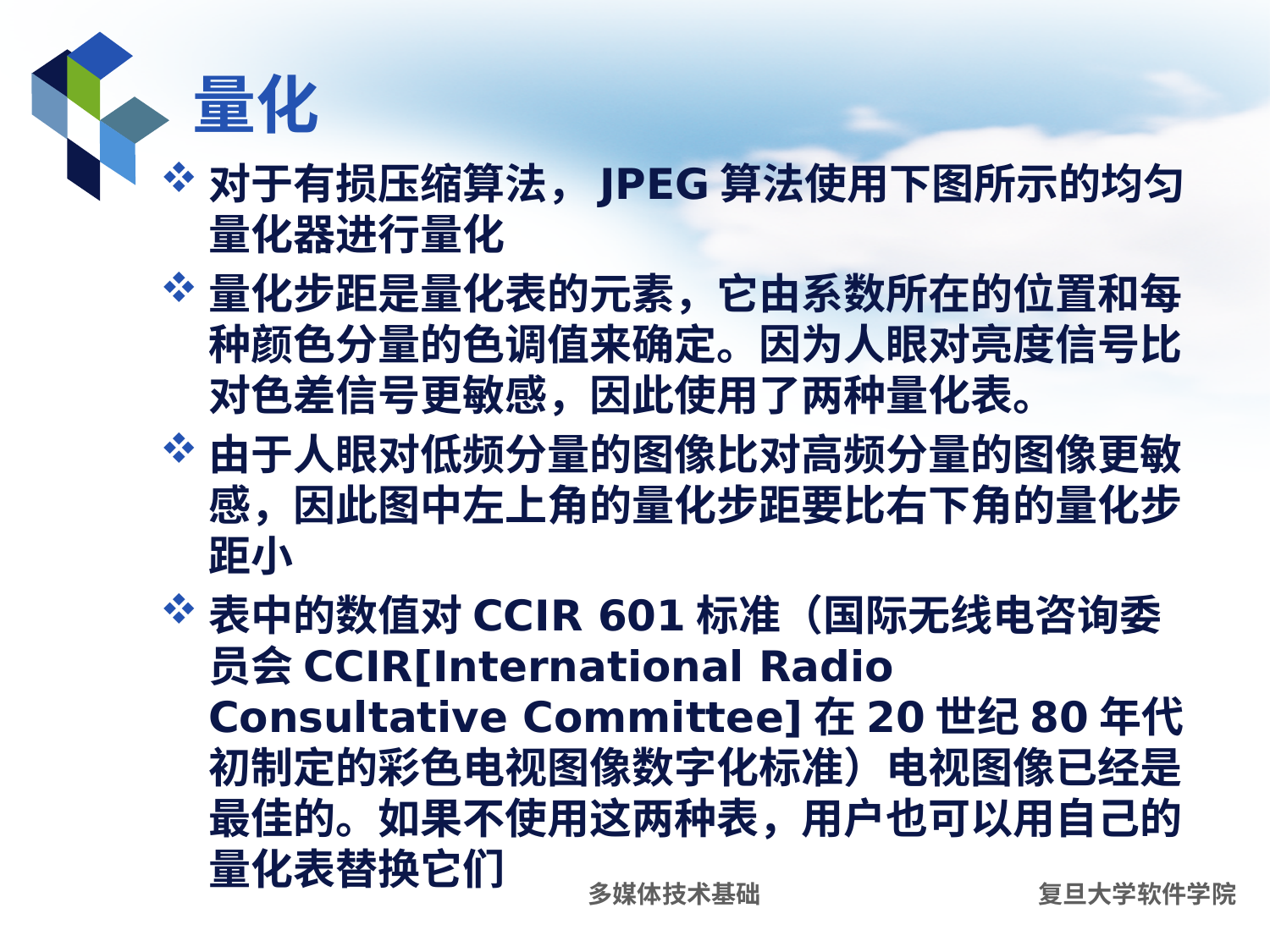

# 量化
对于有损压缩算法，JPEG算法使用下图所示的均匀量化器进行量化
量化步距是量化表的元素，它由系数所在的位置和每种颜色分量的色调值来确定。因为人眼对亮度信号比对色差信号更敏感，因此使用了两种量化表。
由于人眼对低频分量的图像比对高频分量的图像更敏感，因此图中左上角的量化步距要比右下角的量化步距小
表中的数值对CCIR 601标准（国际无线电咨询委员会CCIR[International Radio Consultative Committee]在20世纪80年代初制定的彩色电视图像数字化标准）电视图像已经是最佳的。如果不使用这两种表，用户也可以用自己的量化表替换它们
多媒体技术基础